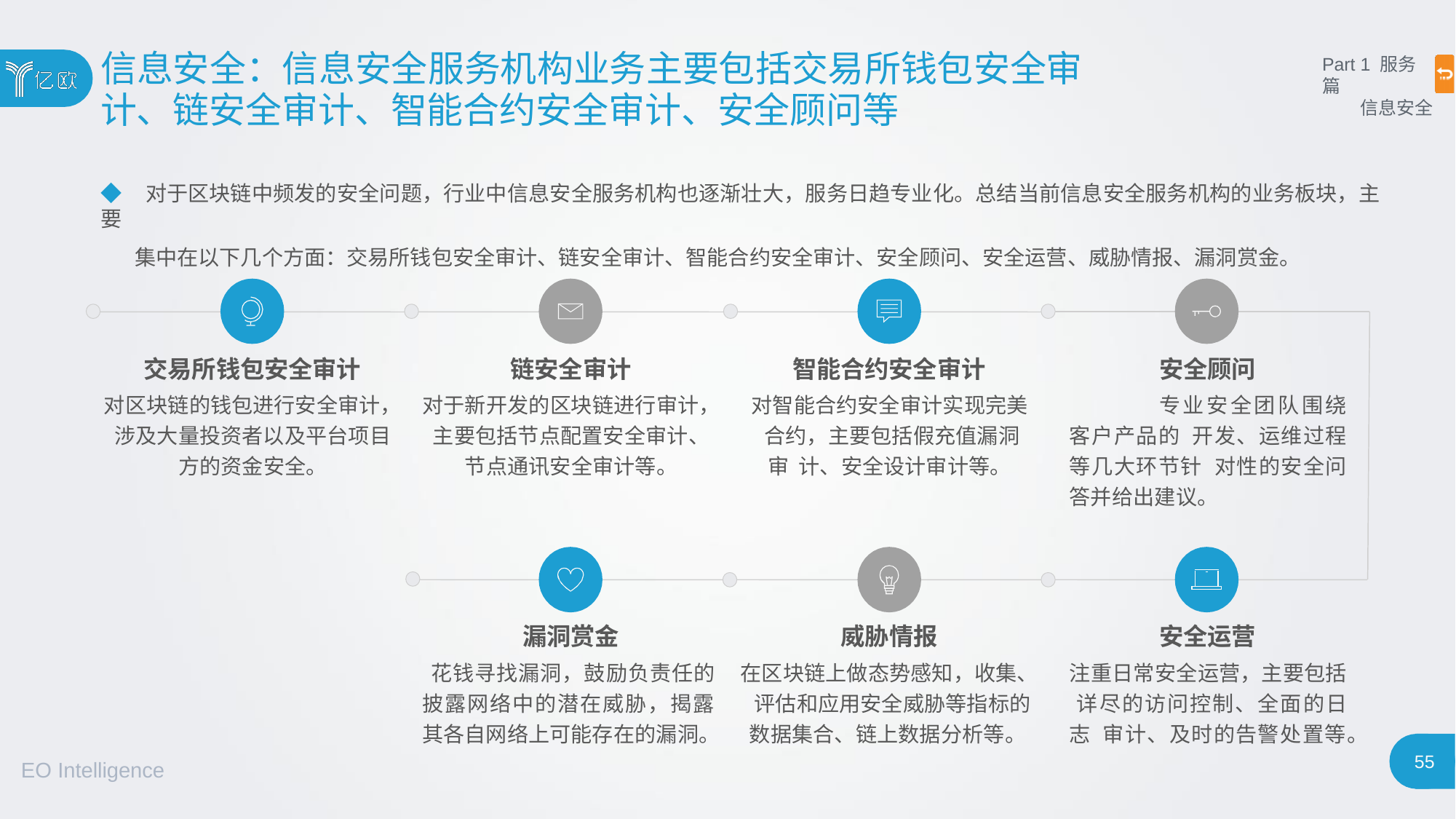

# 信息安全：信息安全服务机构业务主要包括交易所钱包安全审
计、链安全审计、智能合约安全审计、安全顾问等
Part 1 服务篇
信息安全

◆ 对于区块链中频发的安全问题，行业中信息安全服务机构也逐渐壮大，服务日趋专业化。总结当前信息安全服务机构的业务板块，主要
集中在以下几个方面：交易所钱包安全审计、链安全审计、智能合约安全审计、安全顾问、安全运营、威胁情报、漏洞赏金。

交易所钱包安全审计
对区块链的钱包进行安全审计，  涉及大量投资者以及平台项目  方的资金安全。
链安全审计
对于新开发的区块链进行审计，  主要包括节点配置安全审计、  节点通讯安全审计等。
智能合约安全审计
对智能合约安全审计实现完美  合约，主要包括假充值漏洞审  计、安全设计审计等。
安全顾问
专业安全团队围绕客户产品的  开发、运维过程等几大环节针  对性的安全问答并给出建议。

漏洞赏金
花钱寻找漏洞，鼓励负责任的  披露网络中的潜在威胁，揭露  其各自网络上可能存在的漏洞。
威胁情报
在区块链上做态势感知，收集、  评估和应用安全威胁等指标的  数据集合、链上数据分析等。
安全运营
注重日常安全运营，主要包括  详尽的访问控制、全面的日志  审计、及时的告警处置等。
55
EO Intelligence